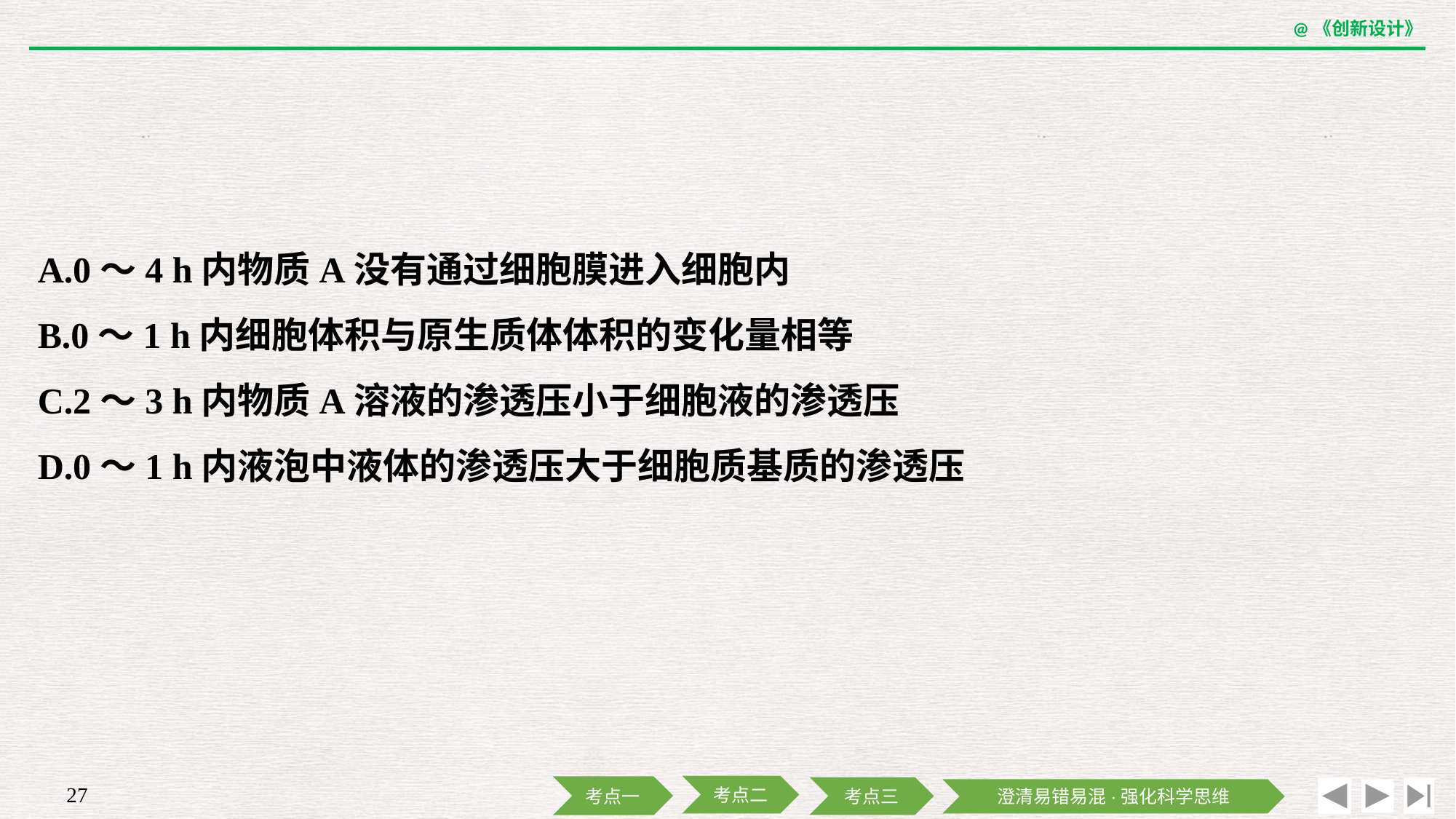

A.0～4 h内物质A没有通过细胞膜进入细胞内
B.0～1 h内细胞体积与原生质体体积的变化量相等
C.2～3 h内物质A溶液的渗透压小于细胞液的渗透压
D.0～1 h内液泡中液体的渗透压大于细胞质基质的渗透压